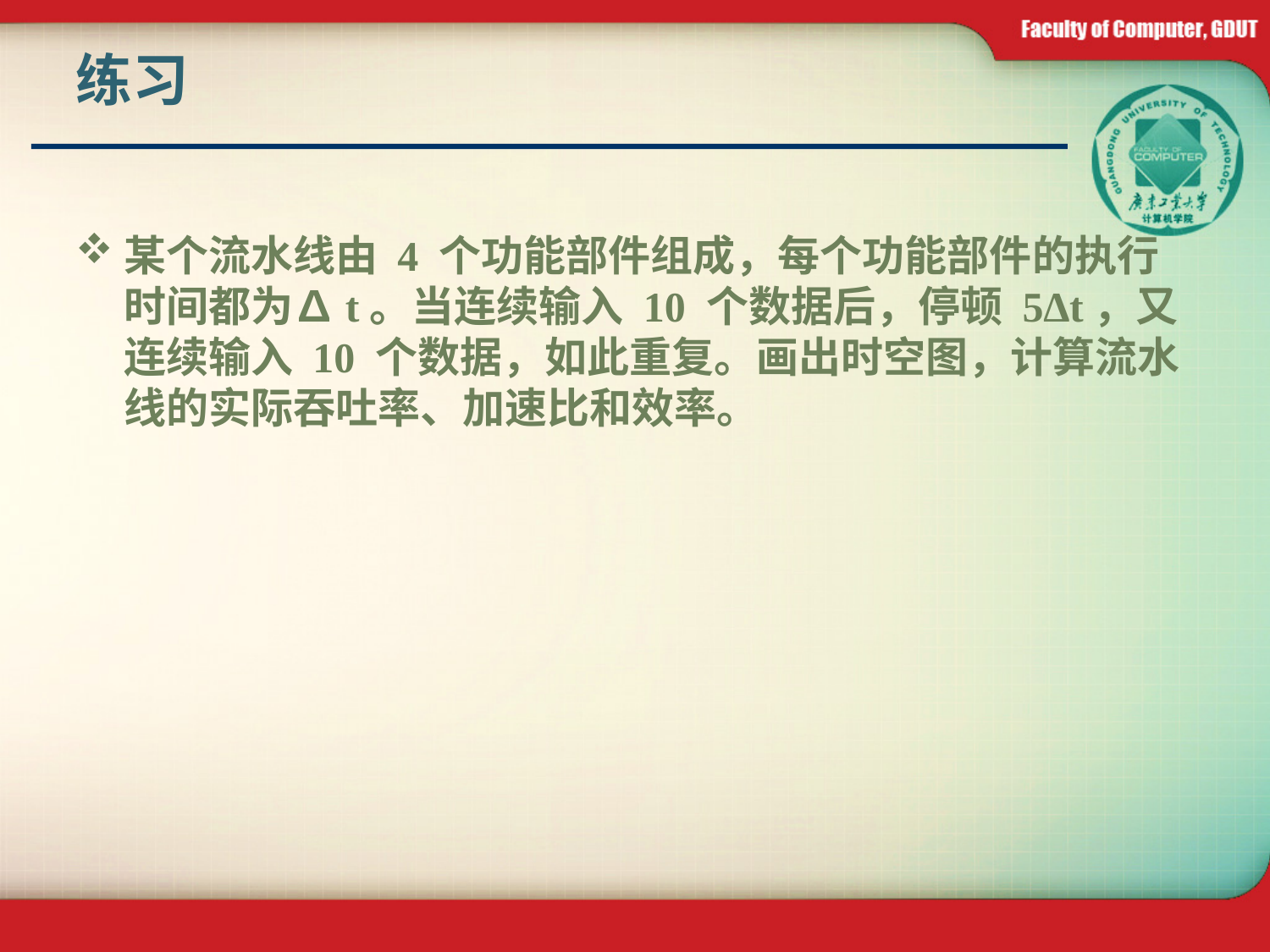

# 练习
某个流水线由 4 个功能部件组成，每个功能部件的执行时间都为∆t。当连续输入 10 个数据后，停顿 5∆t，又连续输入 10 个数据，如此重复。画出时空图，计算流水线的实际吞吐率、加速比和效率。